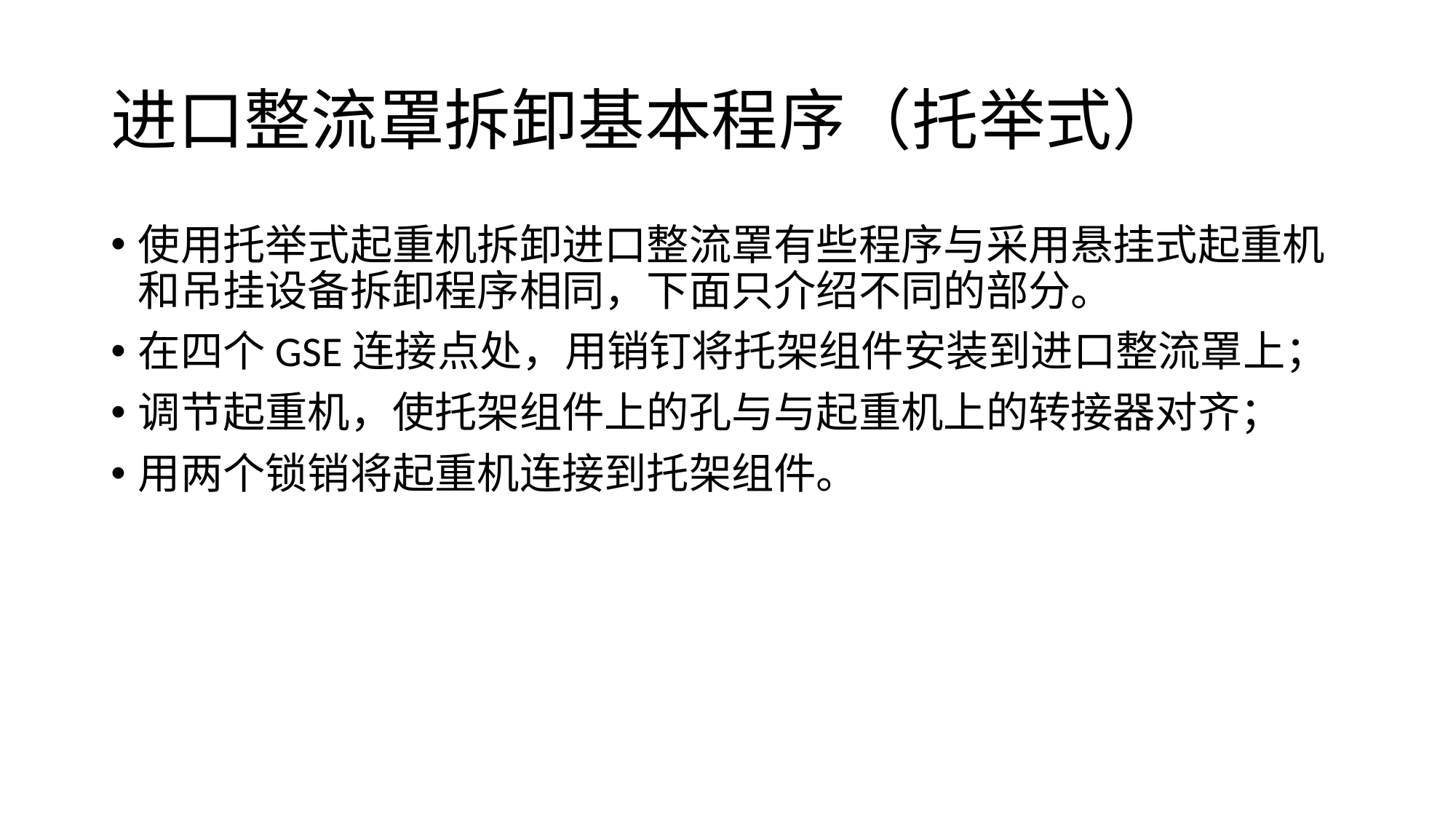

# 进口整流罩拆卸基本程序（托举式）
使用托举式起重机拆卸进口整流罩有些程序与采用悬挂式起重机和吊挂设备拆卸程序相同，下面只介绍不同的部分。
在四个GSE连接点处，用销钉将托架组件安装到进口整流罩上；
调节起重机，使托架组件上的孔与与起重机上的转接器对齐；
用两个锁销将起重机连接到托架组件。